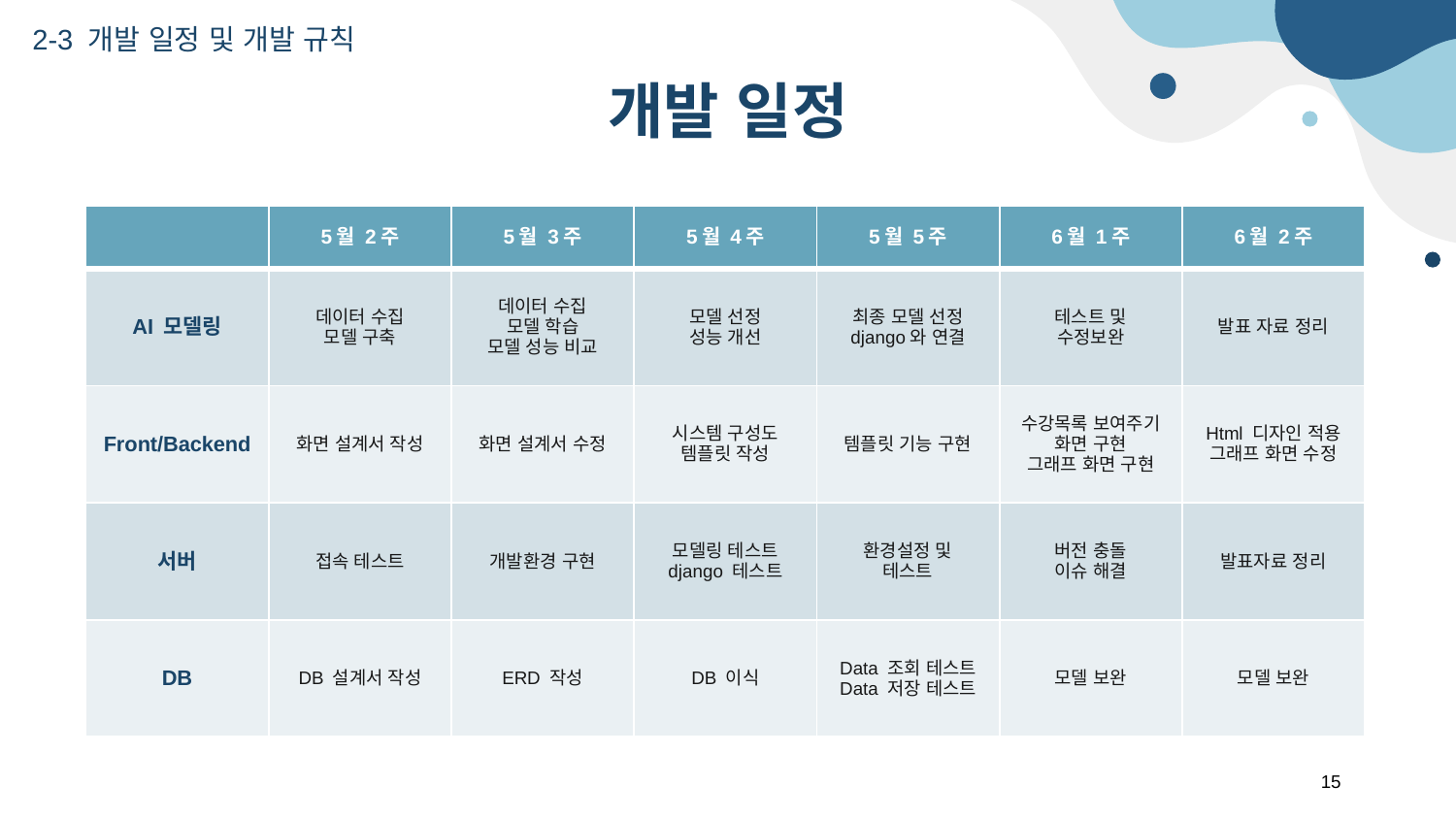

2-3 개발 일정 및 개발 규칙
# 개발 일정
|  | 5월 2주 | 5월 3주 | 5월 4주 | 5월 5주 | 6월 1주 | 6월 2주 |
| --- | --- | --- | --- | --- | --- | --- |
| AI 모델링 | 데이터 수집 모델 구축 | 데이터 수집 모델 학습 모델 성능 비교 | 모델 선정 성능 개선 | 최종 모델 선정 django와 연결 | 테스트 및 수정보완 | 발표 자료 정리 |
| Front/Backend | 화면 설계서 작성 | 화면 설계서 수정 | 시스템 구성도 템플릿 작성 | 템플릿 기능 구현 | 수강목록 보여주기 화면 구현 그래프 화면 구현 | Html 디자인 적용 그래프 화면 수정 |
| 서버 | 접속 테스트 | 개발환경 구현 | 모델링 테스트 django 테스트 | 환경설정 및 테스트 | 버전 충돌 이슈 해결 | 발표자료 정리 |
| DB | DB 설계서 작성 | ERD 작성 | DB 이식 | Data 조회 테스트 Data 저장 테스트 | 모델 보완 | 모델 보완 |
15